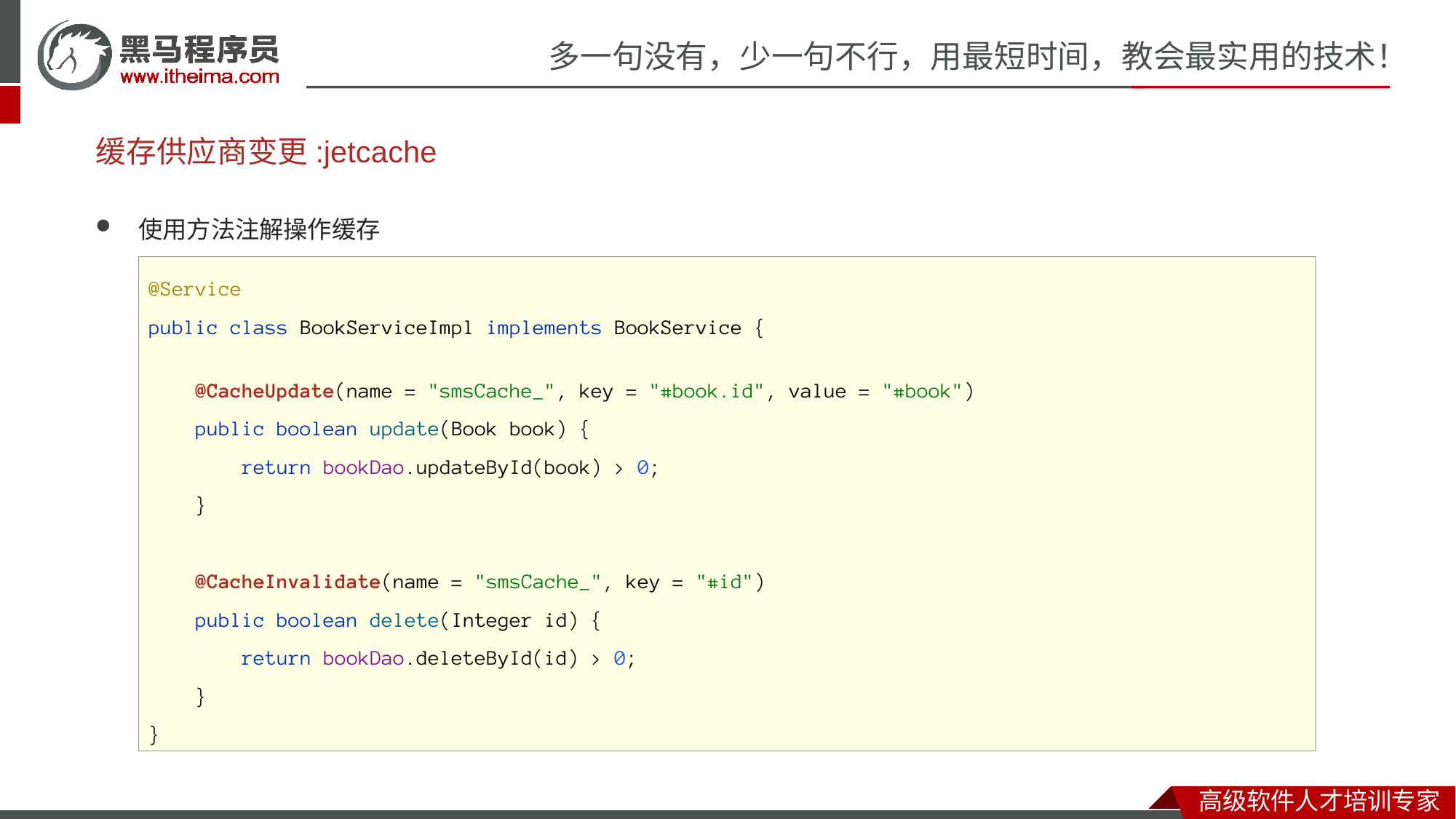

# 缓存供应商变更:jetcache
使用方法注解操作缓存
@Service
public class BookServiceImpl implements BookService {
    @CacheUpdate(name = "smsCache_", key = "#book.id", value = "#book")
    public boolean update(Book book) {
        return bookDao.updateById(book) > 0;
    }
    @CacheInvalidate(name = "smsCache_", key = "#id")
    public boolean delete(Integer id) {
        return bookDao.deleteById(id) > 0;
    }
}